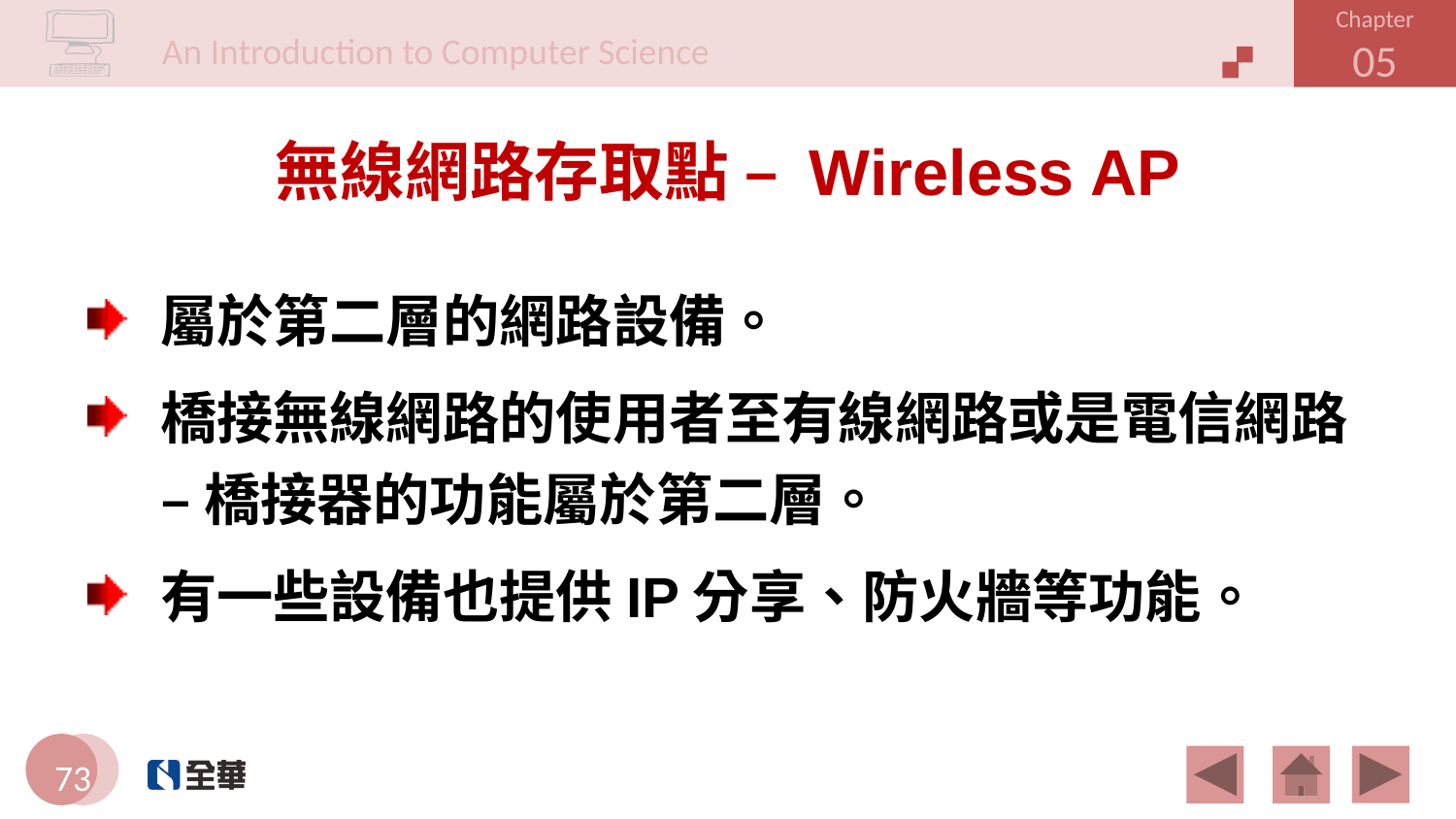

# 無線網路存取點 – Wireless AP
屬於第二層的網路設備。
橋接無線網路的使用者至有線網路或是電信網路 – 橋接器的功能屬於第二層。
有一些設備也提供IP分享、防火牆等功能。